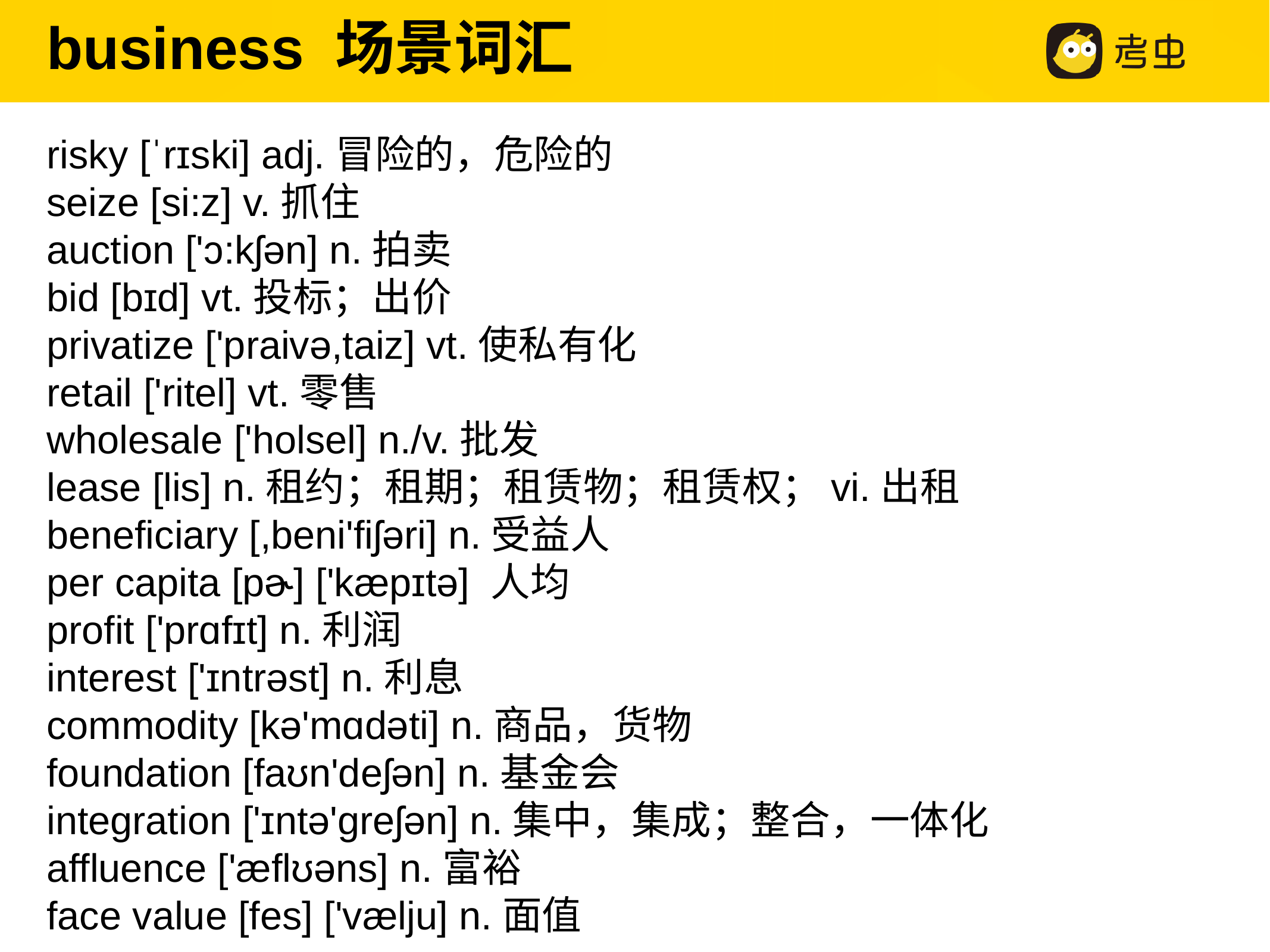

business 场景词汇

risky [ˈrɪski] adj.冒险的，危险的
seize [si:z] v.抓住
auction ['ɔ:kʃən] n.拍卖
bid [bɪd] vt.投标；出价
privatize ['praivə,taiz] vt.使私有化
retail ['ritel] vt.零售
wholesale ['holsel] n./v.批发
lease [lis] n.租约；租期；租赁物；租赁权；vi.出租
beneficiary [,beni'fiʃəri] n.受益人
per capita [pɚ] ['kæpɪtə] 人均
profit ['prɑfɪt] n.利润
interest ['ɪntrəst] n.利息
commodity [kə'mɑdəti] n.商品，货物
foundation [faʊn'deʃən] n.基金会
integration ['ɪntə'greʃən] n.集中，集成；整合，一体化
affluence ['æflʊəns] n.富裕
face value [fes] ['vælju] n.面值